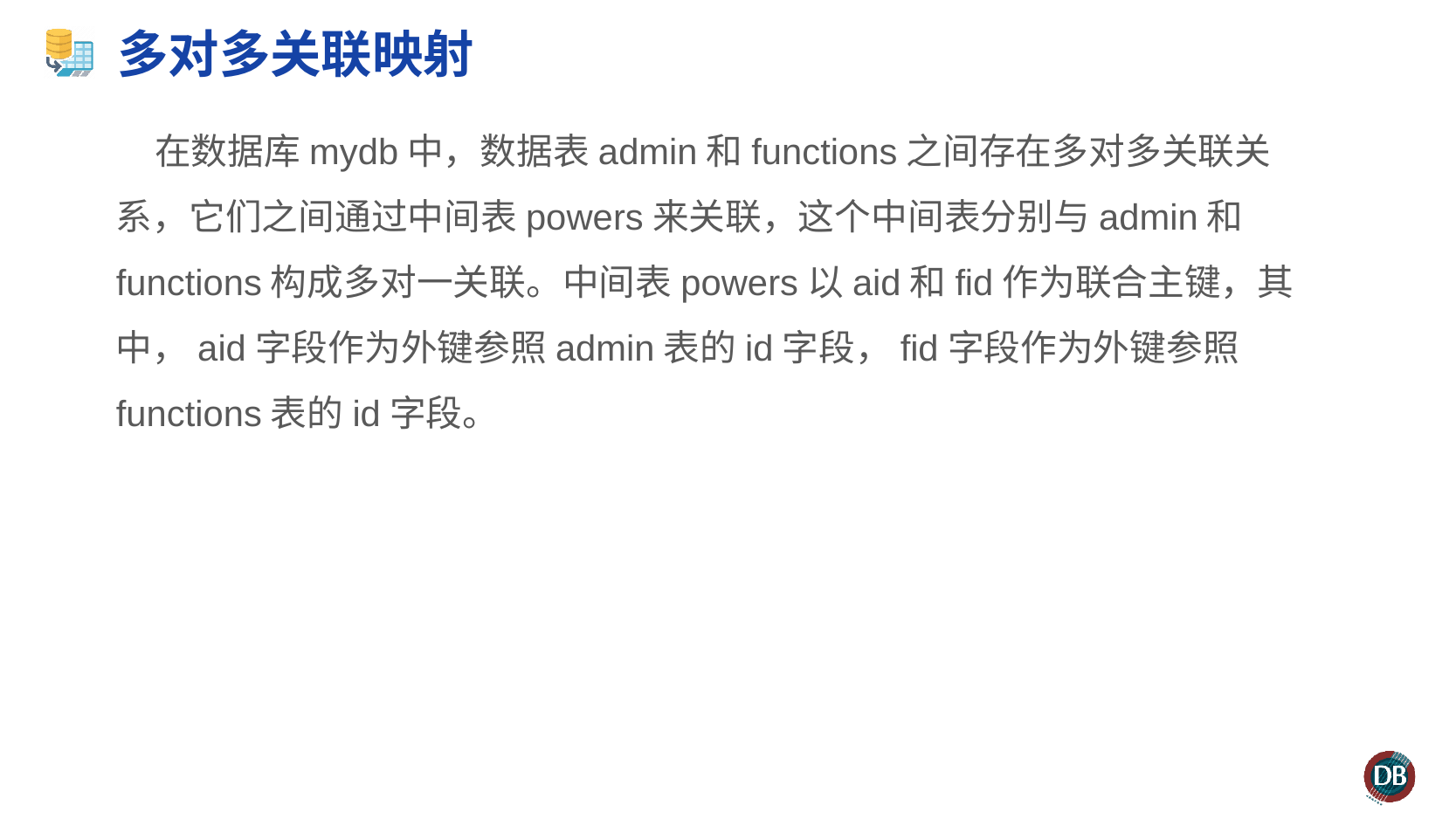

# 多对多关联映射
在数据库mydb中，数据表admin和functions之间存在多对多关联关系，它们之间通过中间表powers来关联，这个中间表分别与admin和functions构成多对一关联。中间表powers以aid和fid作为联合主键，其中，aid字段作为外键参照admin表的id字段，fid字段作为外键参照functions表的id字段。